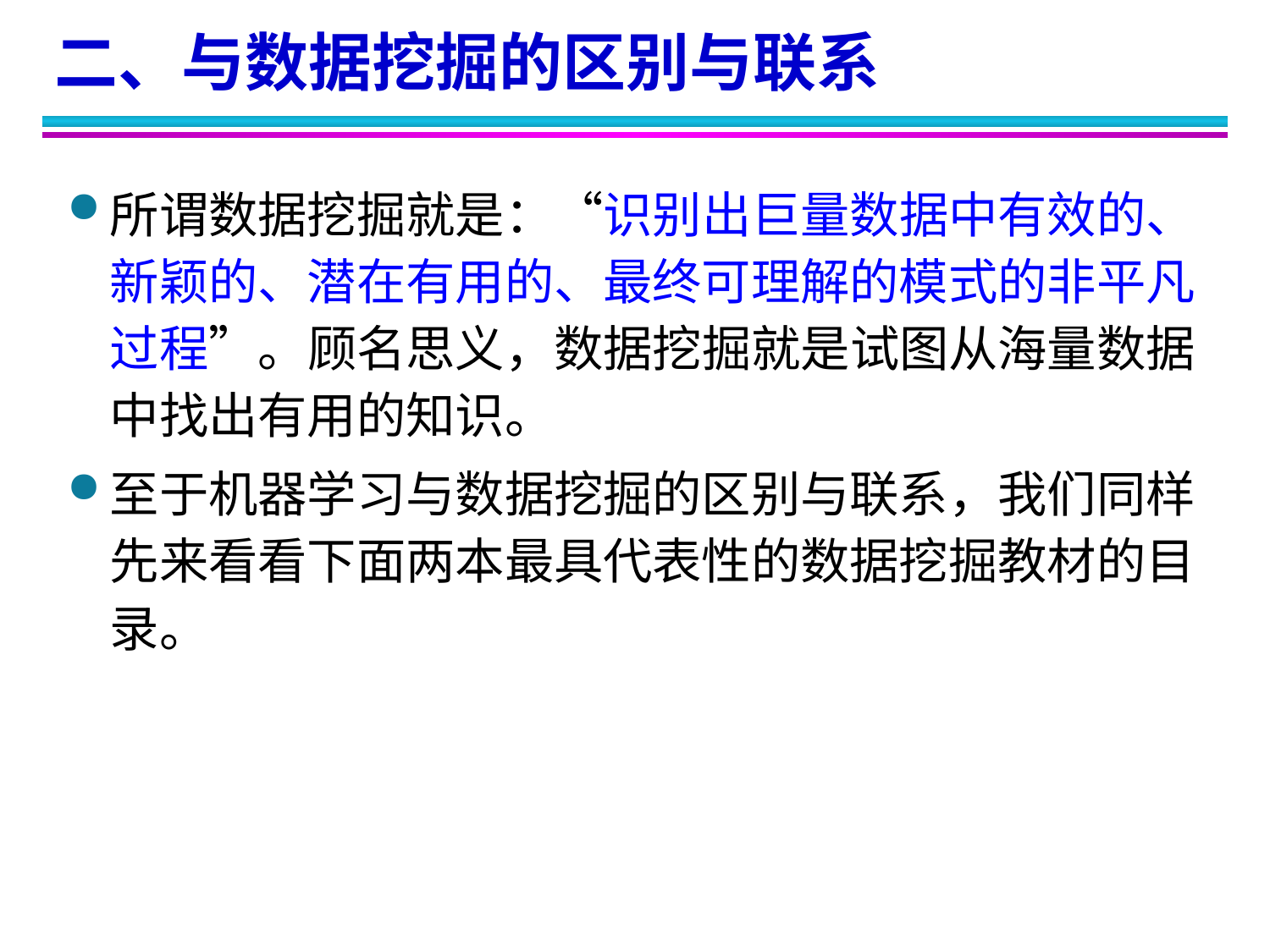

二、与数据挖掘的区别与联系
所谓数据挖掘就是：“识别出巨量数据中有效的、新颖的、潜在有用的、最终可理解的模式的非平凡过程”。顾名思义，数据挖掘就是试图从海量数据中找出有用的知识。
至于机器学习与数据挖掘的区别与联系，我们同样先来看看下面两本最具代表性的数据挖掘教材的目录。